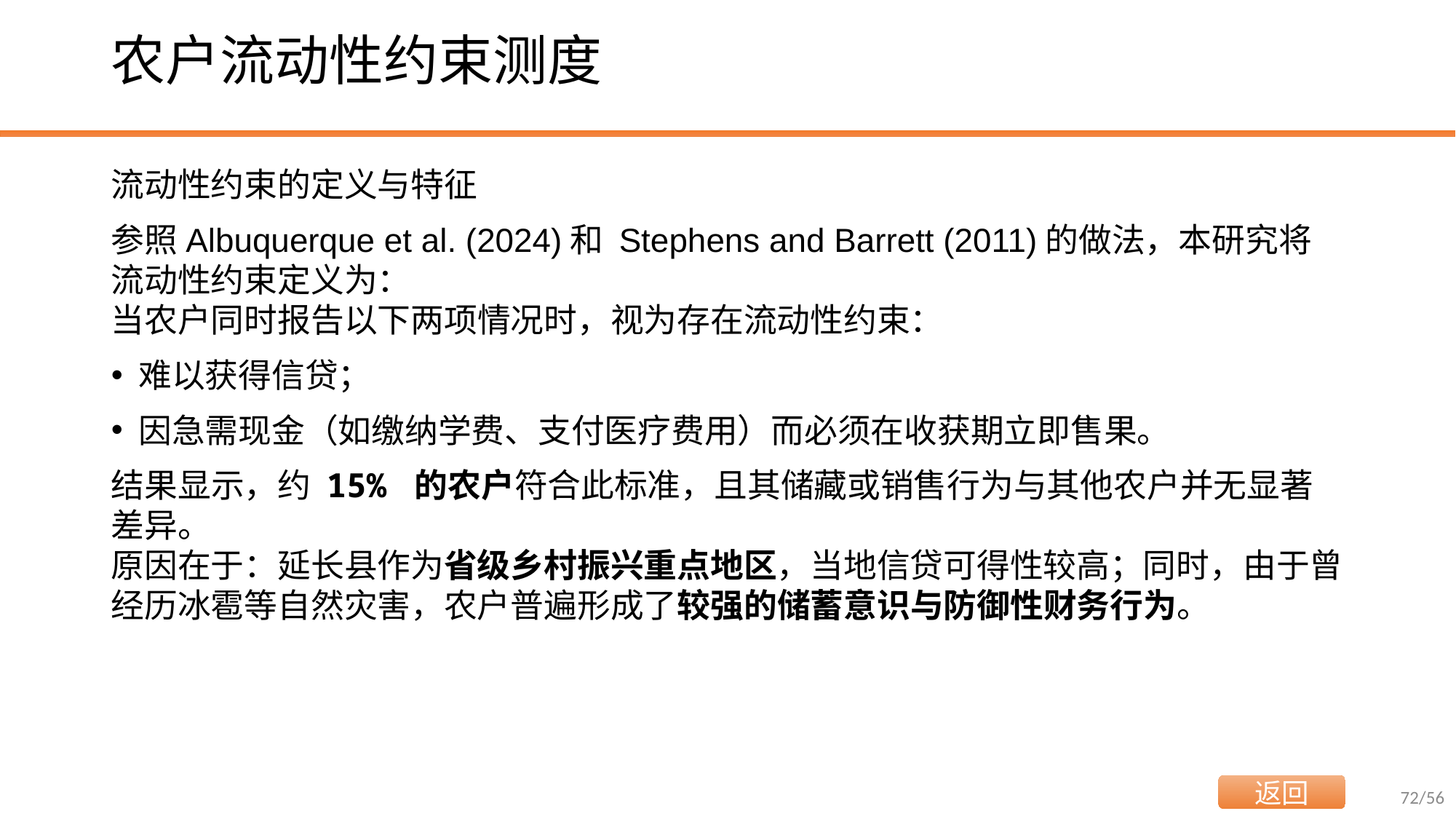

# 农户流动性约束测度
流动性约束的定义与特征
参照Albuquerque et al. (2024)和 Stephens and Barrett (2011)的做法，本研究将流动性约束定义为：
当农户同时报告以下两项情况时，视为存在流动性约束：
难以获得信贷；
因急需现金（如缴纳学费、支付医疗费用）而必须在收获期立即售果。
结果显示，约 15% 的农户符合此标准，且其储藏或销售行为与其他农户并无显著差异。
原因在于：延长县作为省级乡村振兴重点地区，当地信贷可得性较高；同时，由于曾经历冰雹等自然灾害，农户普遍形成了较强的储蓄意识与防御性财务行为。

返回